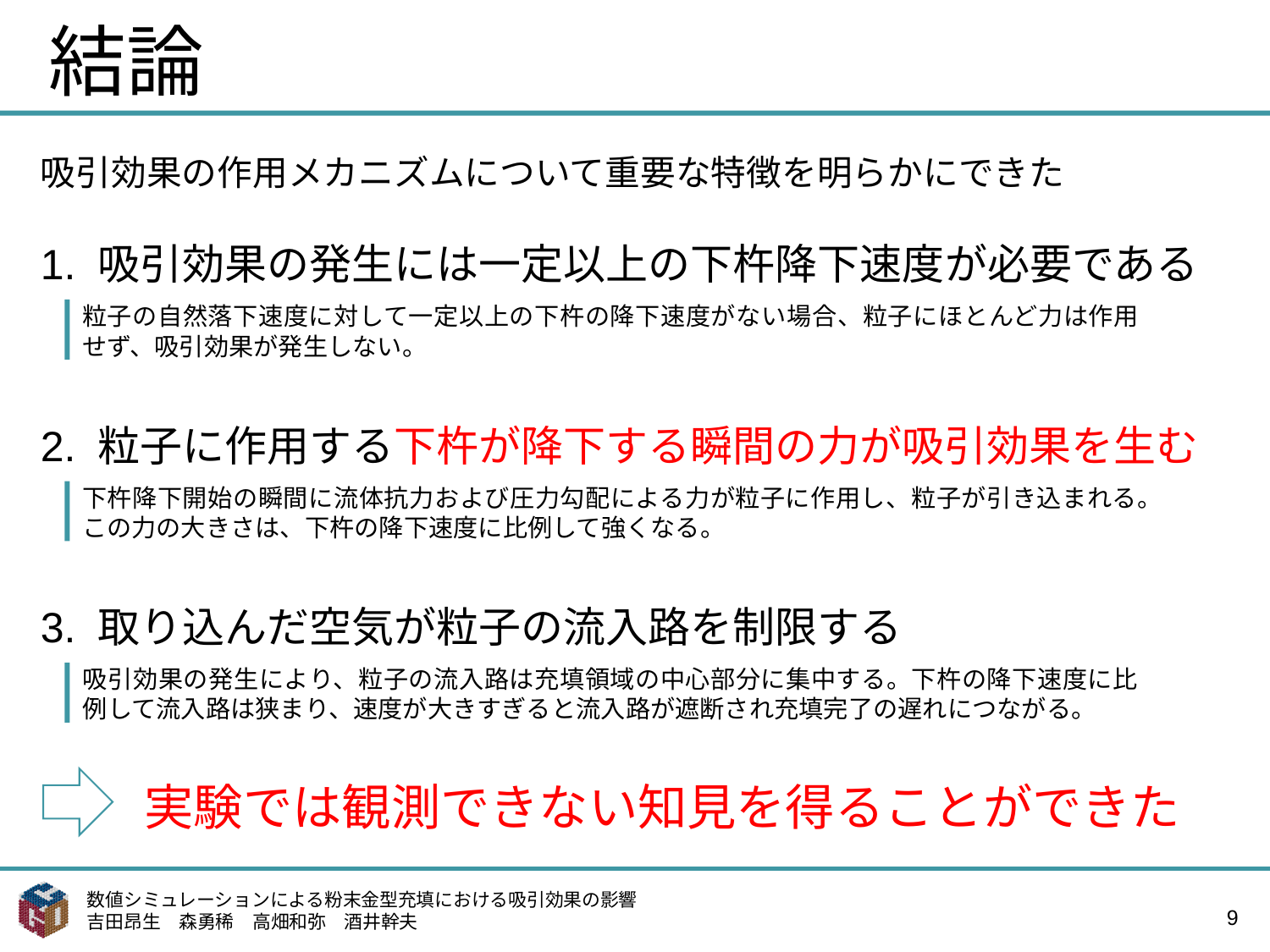

# 結論
吸引効果の作用メカニズムについて重要な特徴を明らかにできた
1. 吸引効果の発生には一定以上の下杵降下速度が必要である
粒子の自然落下速度に対して一定以上の下杵の降下速度がない場合、粒子にほとんど力は作用せず、吸引効果が発生しない。

2. 粒子に作用する下杵が降下する瞬間の力が吸引効果を生む
下杵降下開始の瞬間に流体抗力および圧力勾配による力が粒子に作用し、粒子が引き込まれる。この力の大きさは、下杵の降下速度に比例して強くなる。

3. 取り込んだ空気が粒子の流入路を制限する
吸引効果の発生により、粒子の流入路は充填領域の中心部分に集中する。下杵の降下速度に比例して流入路は狭まり、速度が大きすぎると流入路が遮断され充填完了の遅れにつながる。

実験では観測できない知見を得ることができた